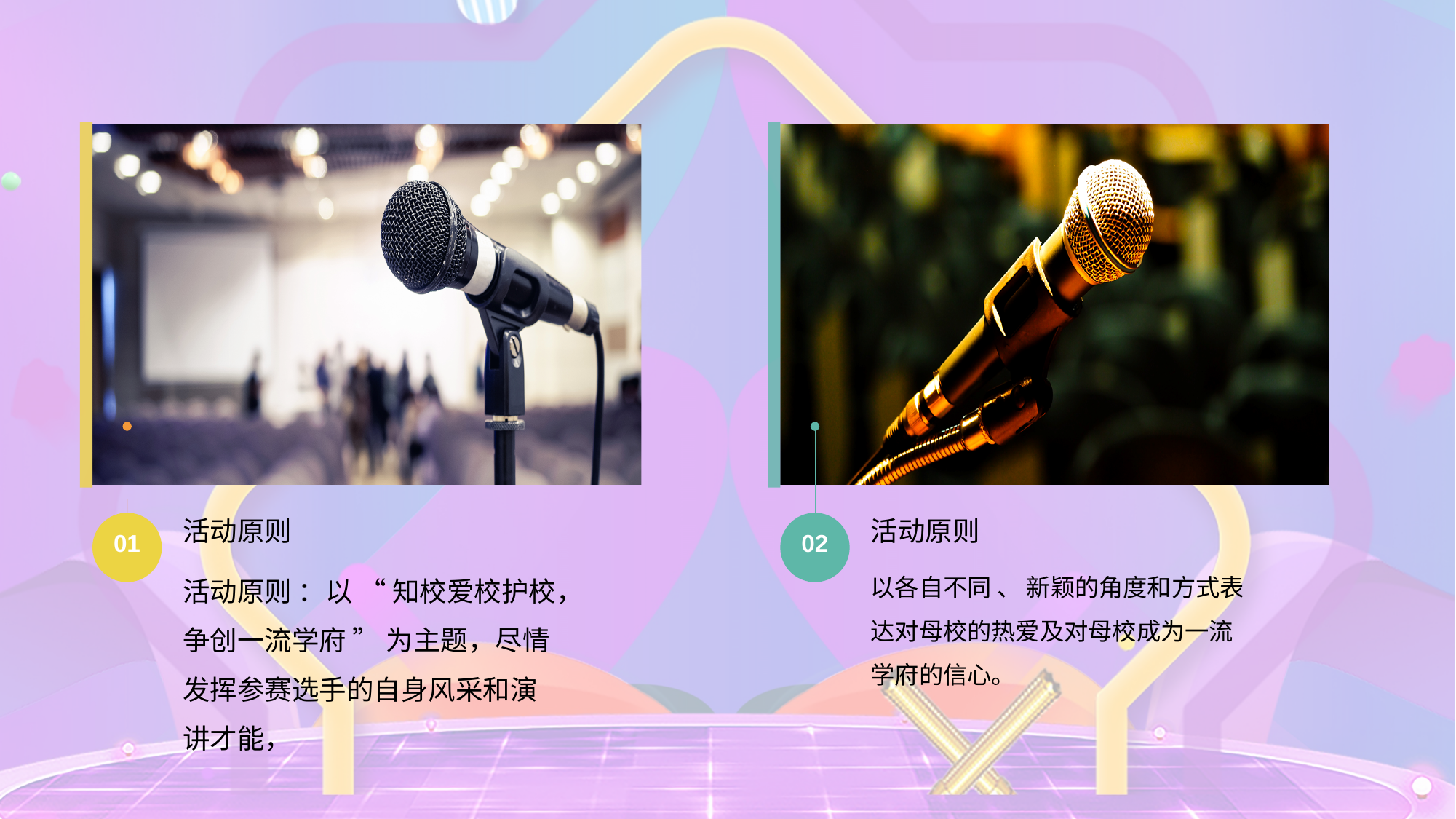

活动原则
活动原则
01
02
活动原则 ：以 “ 知校爱校护校，争创一流学府 ” 为主题，尽情发挥参赛选手的自身风采和演讲才能，
以各自不同 、 新颖的角度和方式表达对母校的热爱及对母校成为一流学府的信心。